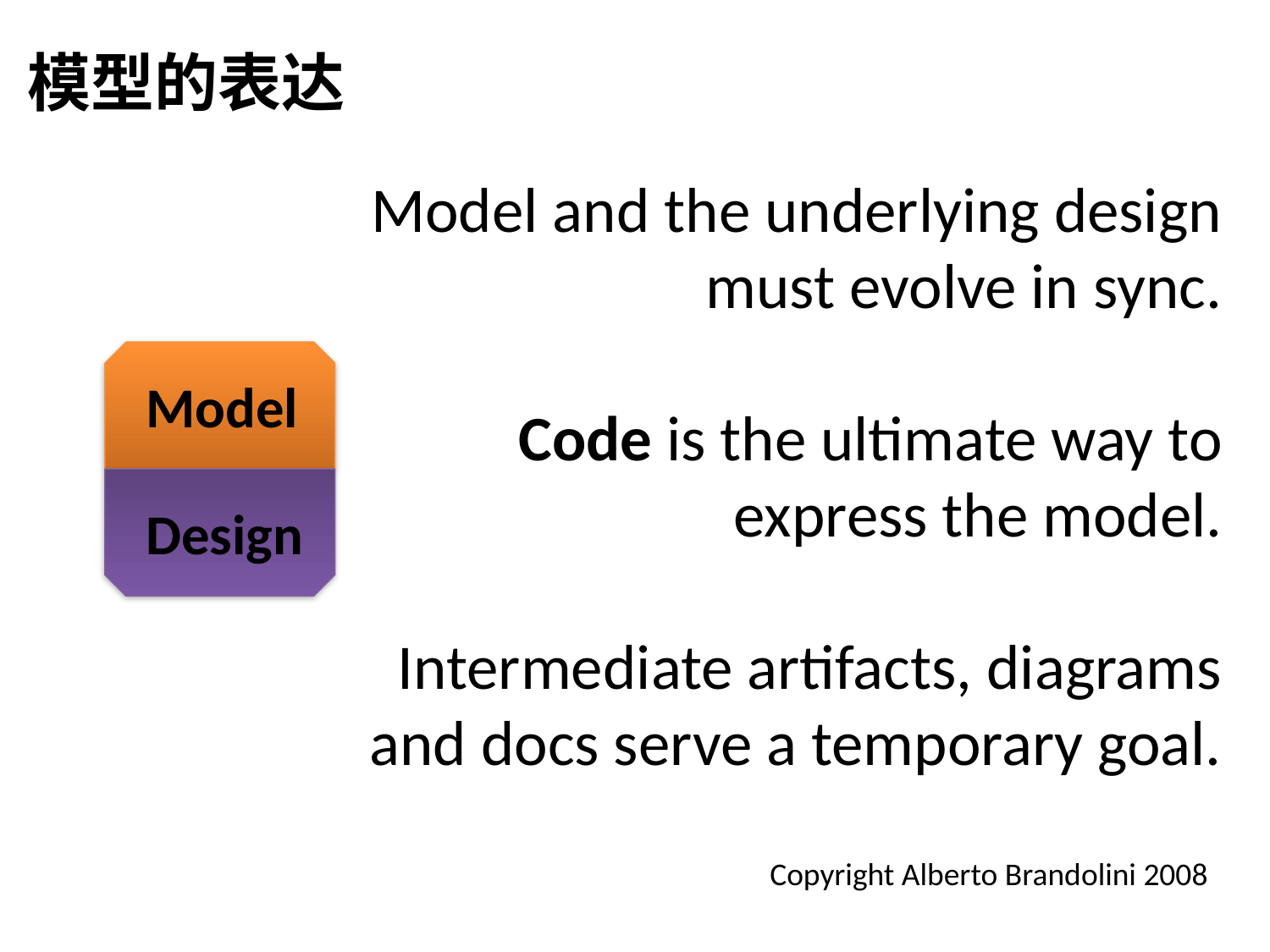

模型的表达
Model and the underlying design
must evolve in sync.

Code is the ultimate way to
express the model.

Intermediate artifacts, diagrams
and docs serve a temporary goal.

                                                                                                   Copyright Alberto Brandolini 2008

Model

Design